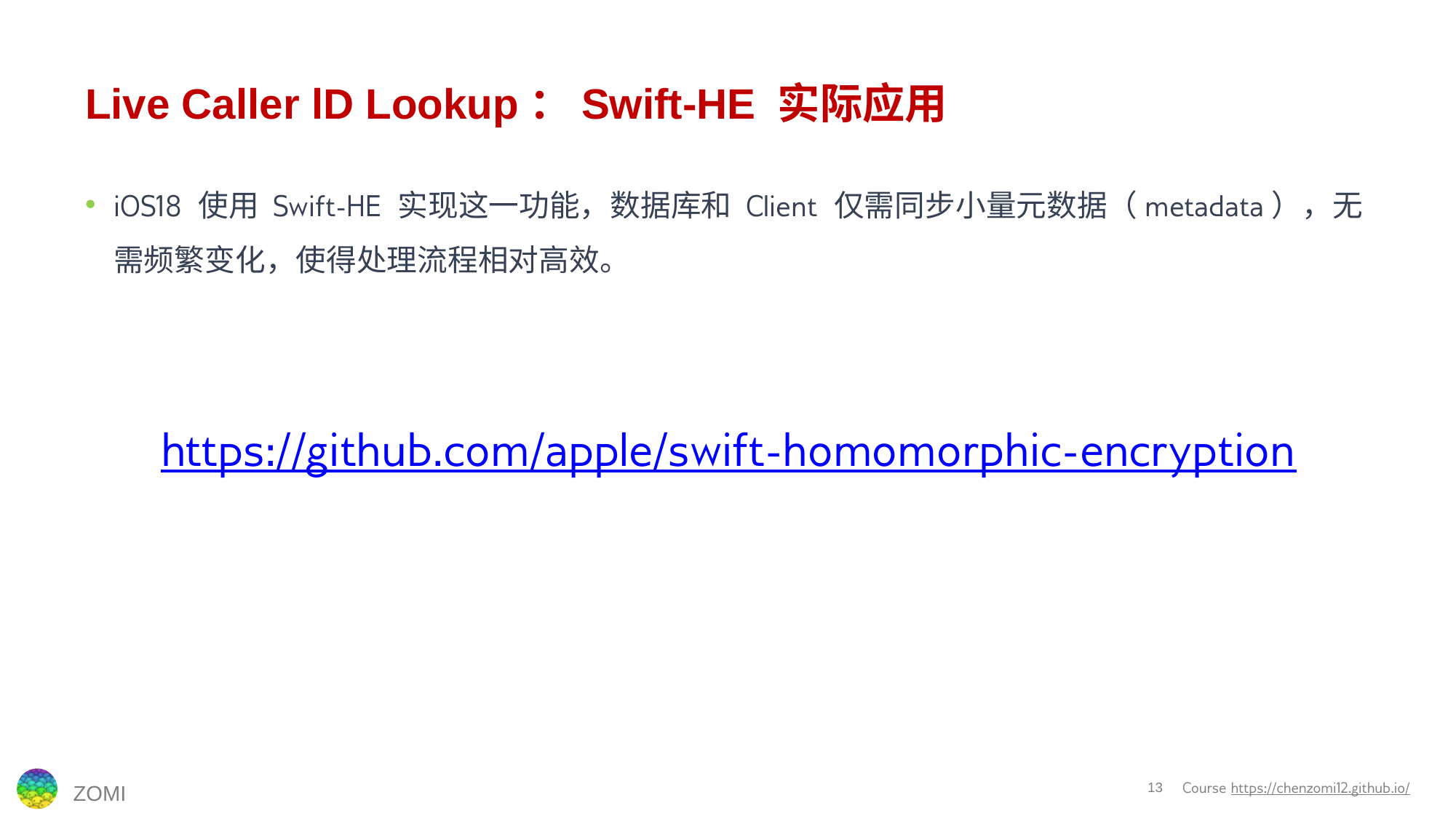

# Live Caller lD Lookup：Swift-HE 实际应用
iOS18 使用 Swift-HE 实现这一功能，数据库和 Client 仅需同步小量元数据（metadata），无需频繁变化，使得处理流程相对高效。

https://github.com/apple/swift-homomorphic-encryption